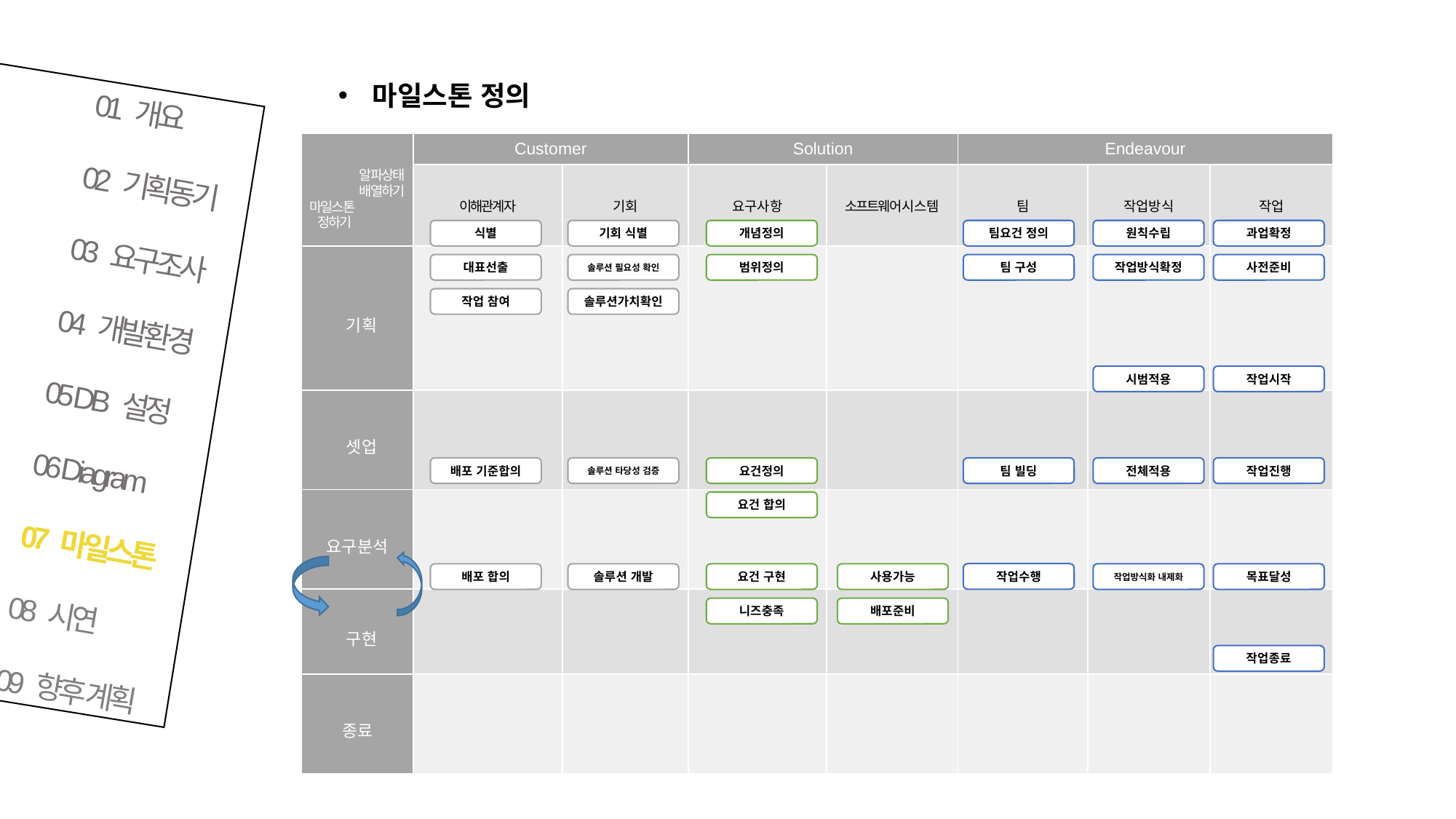

마일스톤 정의

01 개요

02 기획동기

03 요구조사

04 개발환경

05 DB 설정

06 Diagram

07 마일스톤

08 시연

09 향후 계획
| 알파상태 배열하기 마일스톤 정하기 | Customer |  | Solution |  | Endeavour |  |  |
| --- | --- | --- | --- | --- | --- | --- | --- |
|  | 이해관계자 | 기회 | 요구사항 | 소프트웨어시스템 | 팀 | 작업방식 | 작업 |
| 기획 |  |  |  |  |  |  |  |
| 셋업 |  |  |  |  |  |  |  |
| 요구분석 |  |  |  |  |  |  |  |
| 구현 |  |  |  |  |  |  |  |
| 종료 |  |  |  |  |  |  |  |
식별
기회 식별
개념정의
팀요건 정의
원칙수립
과업확정
대표선출
솔루션 필요성 확인
범위정의
팀 구성
작업방식확정
사전준비
작업 참여
솔루션가치확인
시범적용
작업시작
배포 기준합의
솔루션 타당성 검증
요건정의
팀 빌딩
전체적용
작업진행
요건 합의

작업수행
배포 합의
솔루션 개발
요건 구현
사용가능
작업방식화 내제화
목표달성
니즈충족
배포준비
작업종료